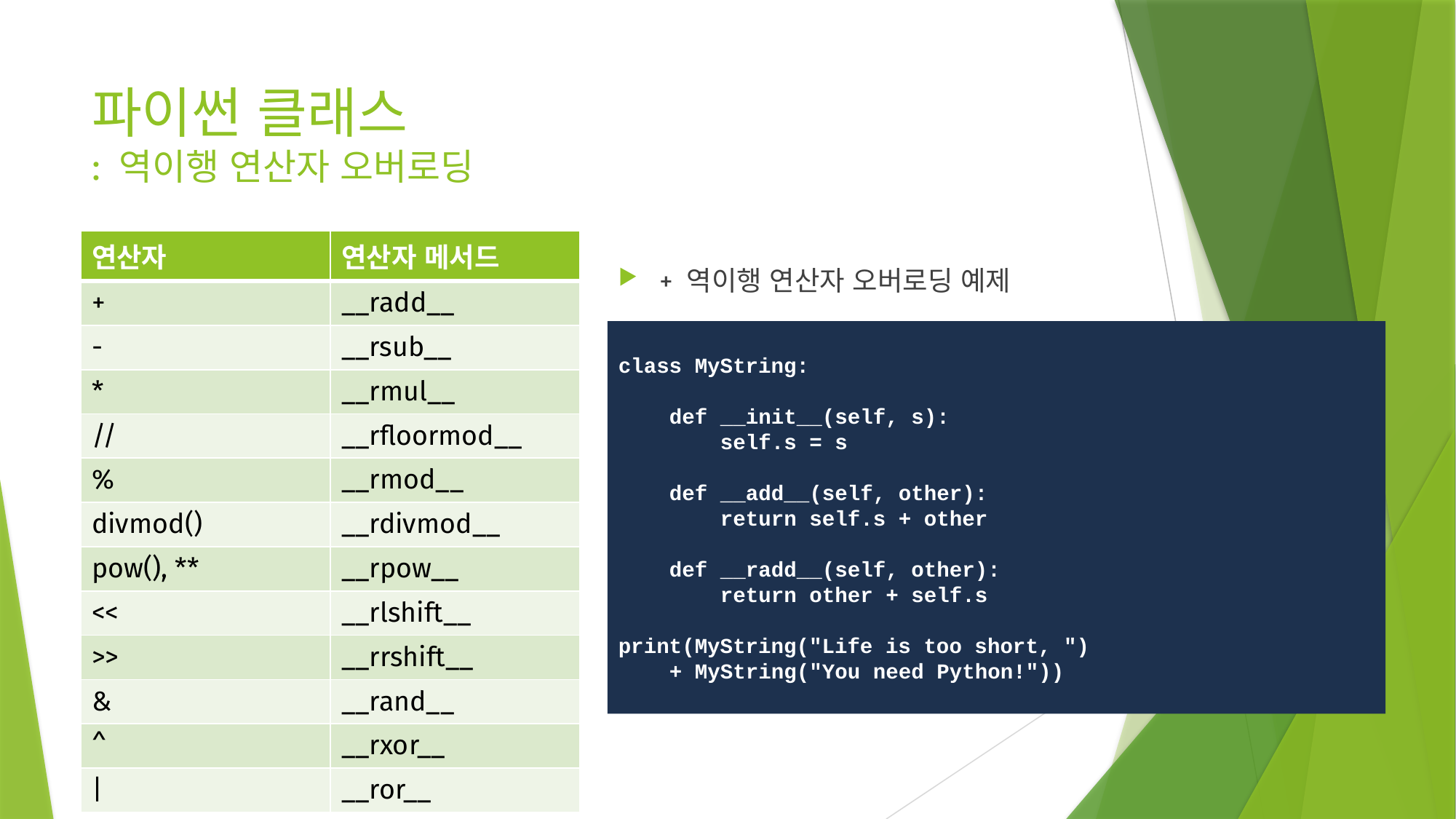

# 파이썬 클래스 : 역이행 연산자 오버로딩
| 연산자 | 연산자 메서드 |
| --- | --- |
| + | \_\_radd\_\_ |
| - | \_\_rsub\_\_ |
| \* | \_\_rmul\_\_ |
| // | \_\_rfloormod\_\_ |
| % | \_\_rmod\_\_ |
| divmod() | \_\_rdivmod\_\_ |
| pow(), \*\* | \_\_rpow\_\_ |
| << | \_\_rlshift\_\_ |
| >> | \_\_rrshift\_\_ |
| & | \_\_rand\_\_ |
| ^ | \_\_rxor\_\_ |
| | | \_\_ror\_\_ |
+ 역이행 연산자 오버로딩 예제

class MyString:
    def __init__(self, s):
        self.s = s
    def __add__(self, other):
        return self.s + other
    def __radd__(self, other):
        return other + self.s
print(MyString("Life is too short, ")
    + MyString("You need Python!"))